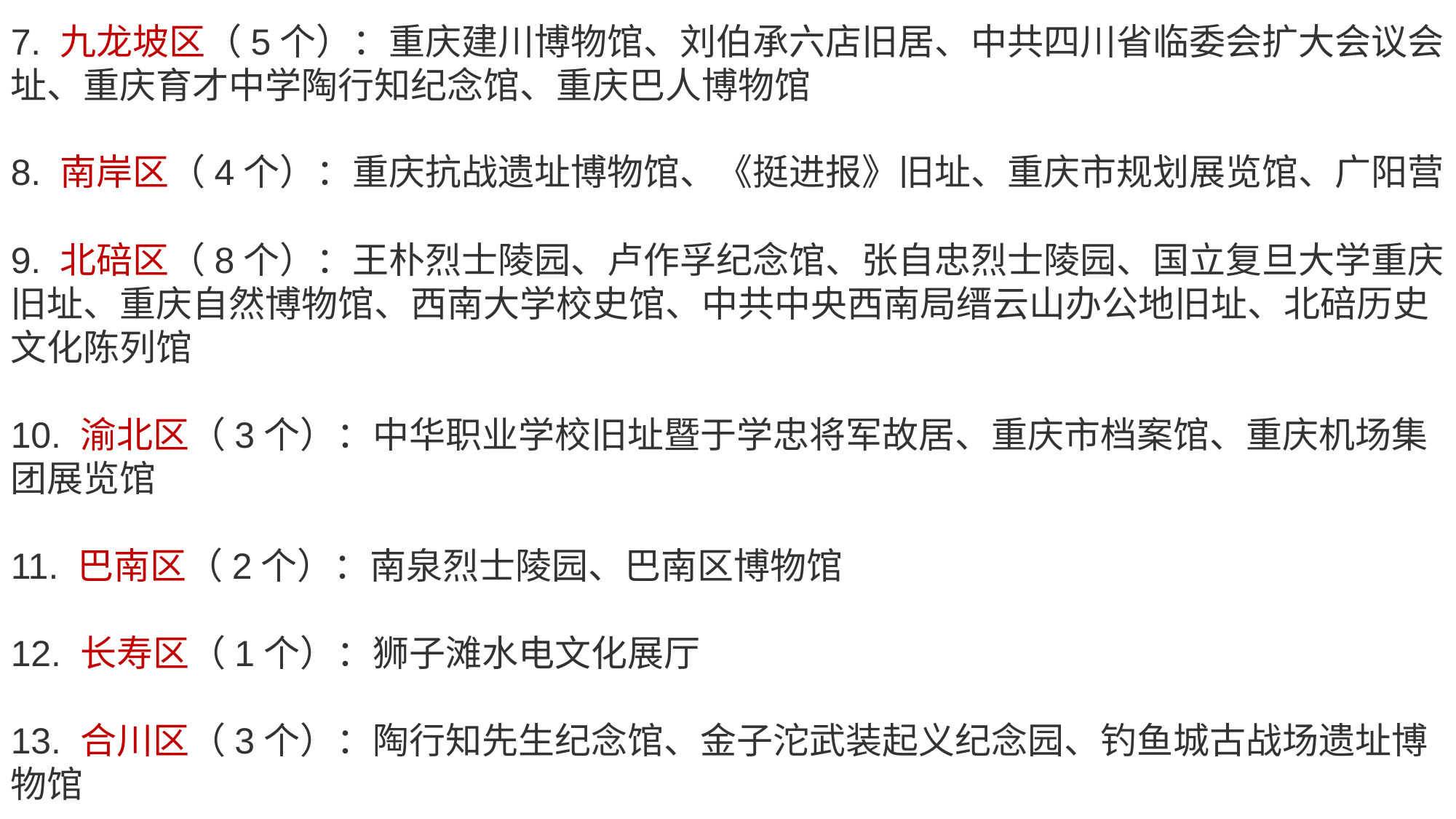

7. 九龙坡区（5个）：重庆建川博物馆、刘伯承六店旧居、中共四川省临委会扩大会议会址、重庆育才中学陶行知纪念馆、重庆巴人博物馆

8. 南岸区（4个）：重庆抗战遗址博物馆、《挺进报》旧址、重庆市规划展览馆、广阳营

9. 北碚区（8个）：王朴烈士陵园、卢作孚纪念馆、张自忠烈士陵园、国立复旦大学重庆旧址、重庆自然博物馆、西南大学校史馆、中共中央西南局缙云山办公地旧址、北碚历史文化陈列馆

10. 渝北区（3个）：中华职业学校旧址暨于学忠将军故居、重庆市档案馆、重庆机场集团展览馆

11. 巴南区（2个）：南泉烈士陵园、巴南区博物馆

12. 长寿区（1个）：狮子滩水电文化展厅

13. 合川区（3个）：陶行知先生纪念馆、金子沱武装起义纪念园、钓鱼城古战场遗址博物馆